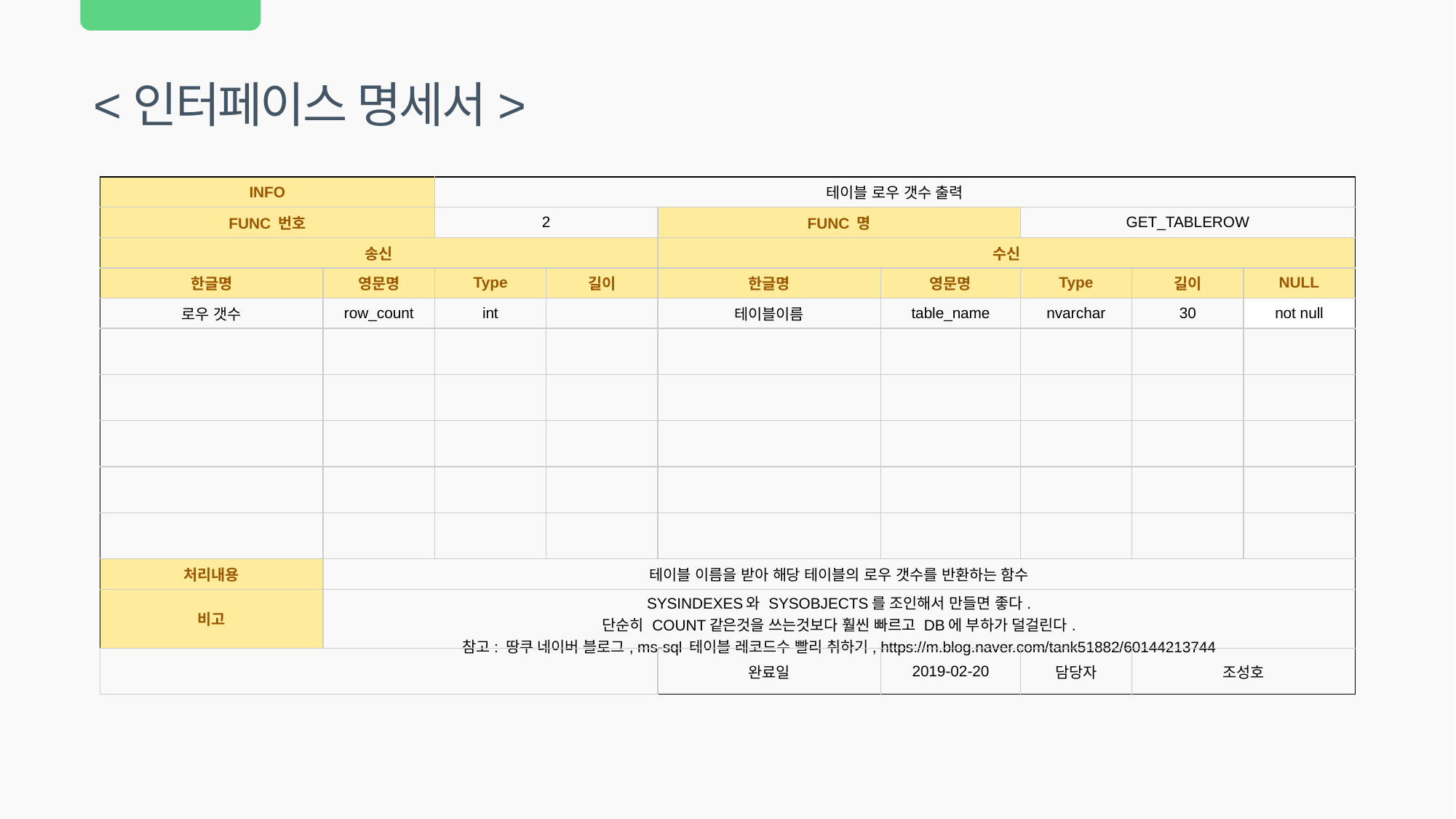

<인터페이스 명세서>
| INFO |  | 테이블 로우 갯수 출력 |  |  |  |  |  |  |
| --- | --- | --- | --- | --- | --- | --- | --- | --- |
| FUNC 번호 |  | 2 |  | FUNC 명 |  | GET\_TABLEROW |  |  |
| 송신 |  |  |  | 수신 |  |  |  |  |
| 한글명 | 영문명 | Type | 길이 | 한글명 | 영문명 | Type | 길이 | NULL |
| 로우 갯수 | row\_count | int |  | 테이블이름 | table\_name | nvarchar | 30 | not null |
|  |  |  |  |  |  |  |  |  |
|  |  |  |  |  |  |  |  |  |
|  |  |  |  |  |  |  |  |  |
|  |  |  |  |  |  |  |  |  |
|  |  |  |  |  |  |  |  |  |
| 처리내용 | 테이블 이름을 받아 해당 테이블의 로우 갯수를 반환하는 함수 |  |  |  |  |  |  |  |
| 비고 | SYSINDEXES와 SYSOBJECTS를 조인해서 만들면 좋다. 단순히 COUNT같은것을 쓰는것보다 훨씬 빠르고 DB에 부하가 덜걸린다. 참고: 땅쿠 네이버 블로그, ms-sql 테이블 레코드수 빨리 취하기, https://m.blog.naver.com/tank51882/60144213744 |  |  |  |  |  |  |  |
|  |  |  |  | 완료일 | 2019-02-20 | 담당자 | 조성호 |  |